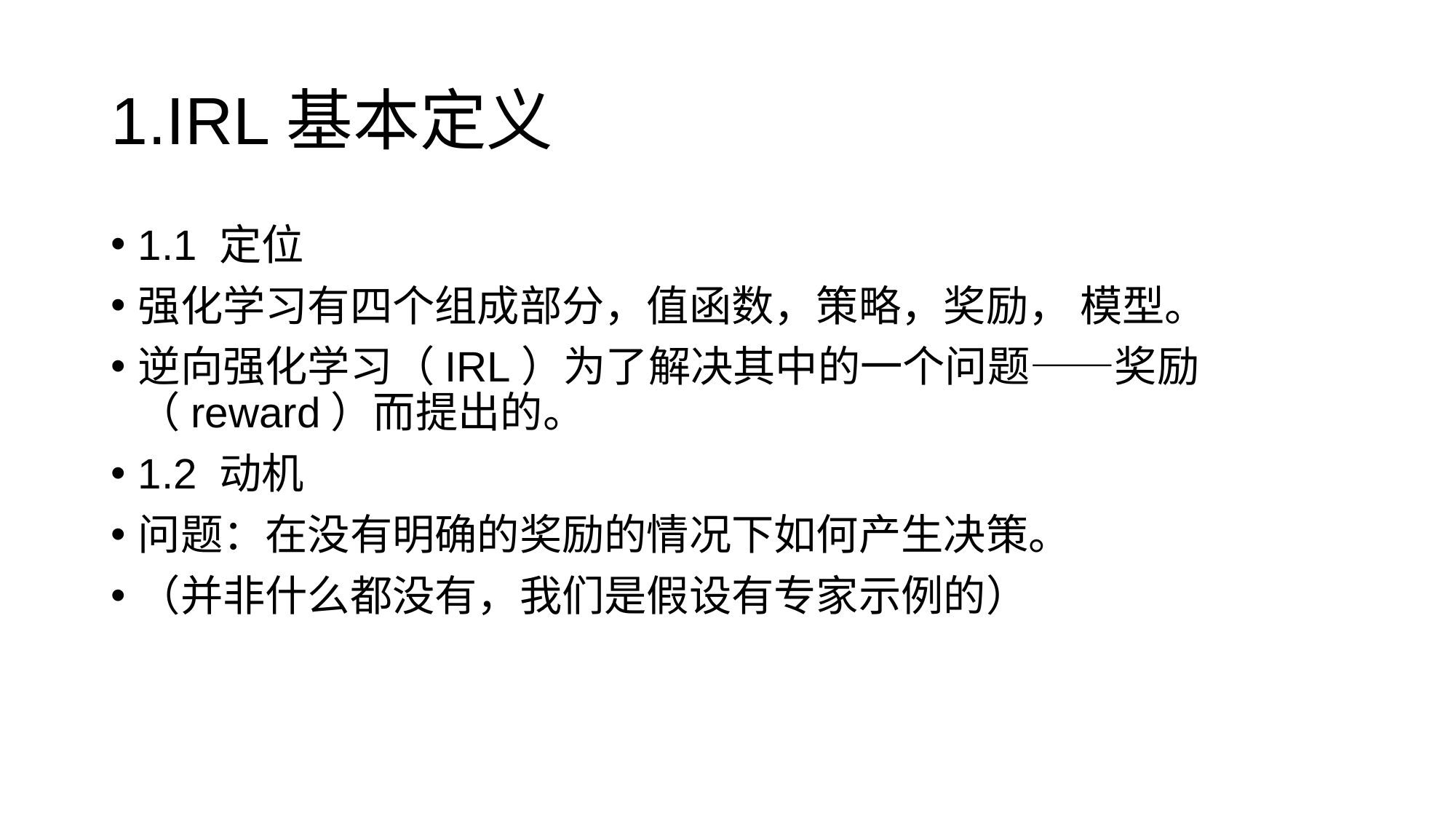

# 1.IRL基本定义
1.1 定位
强化学习有四个组成部分，值函数，策略，奖励， 模型。
逆向强化学习（IRL）为了解决其中的一个问题——奖励（reward）而提出的。
1.2 动机
问题：在没有明确的奖励的情况下如何产生决策。
（并非什么都没有，我们是假设有专家示例的）